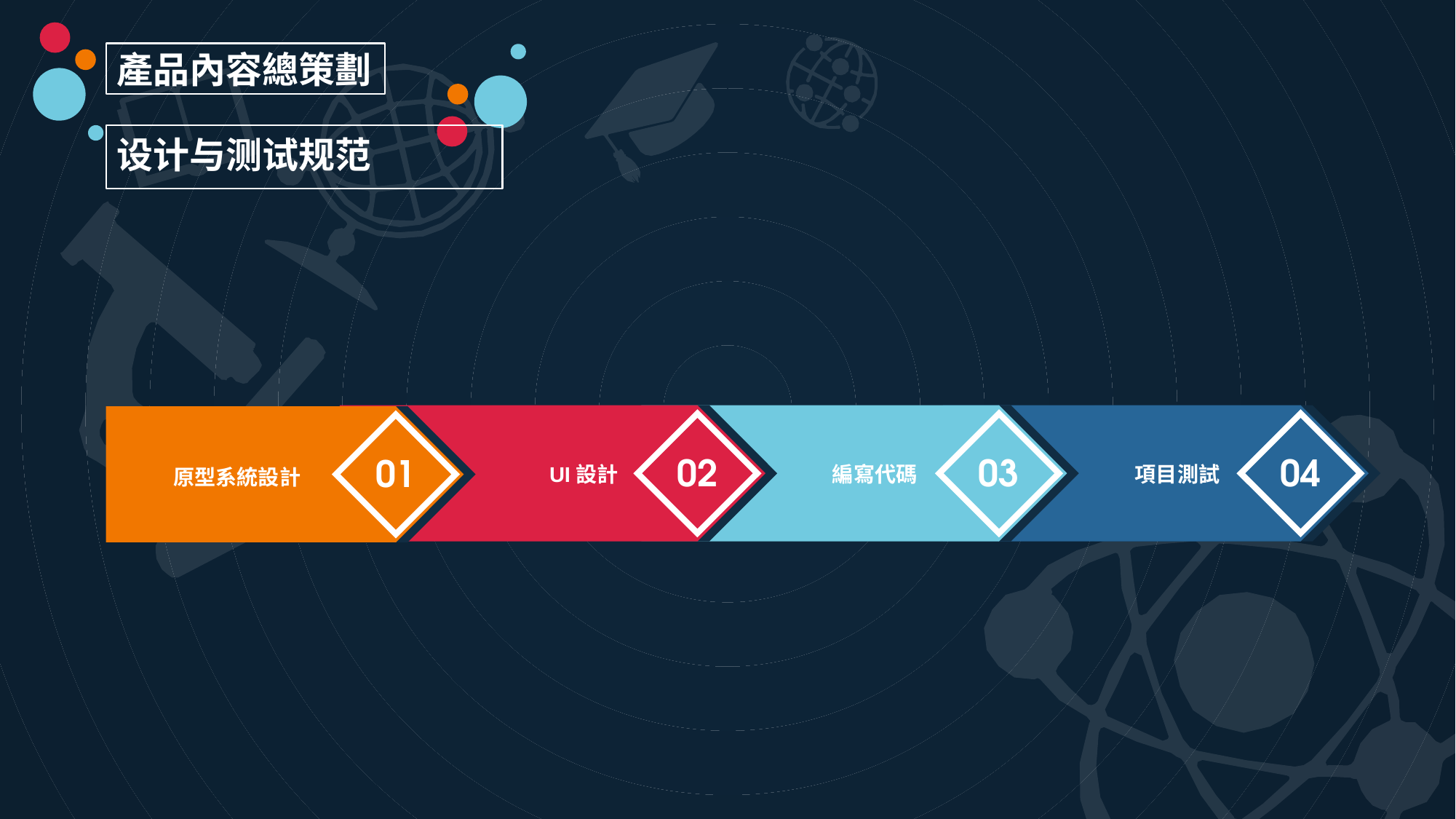

產品內容總策劃
设计与测试规范

02
UI設計

03
編寫代碼

04
項目測試

01
原型系統設計